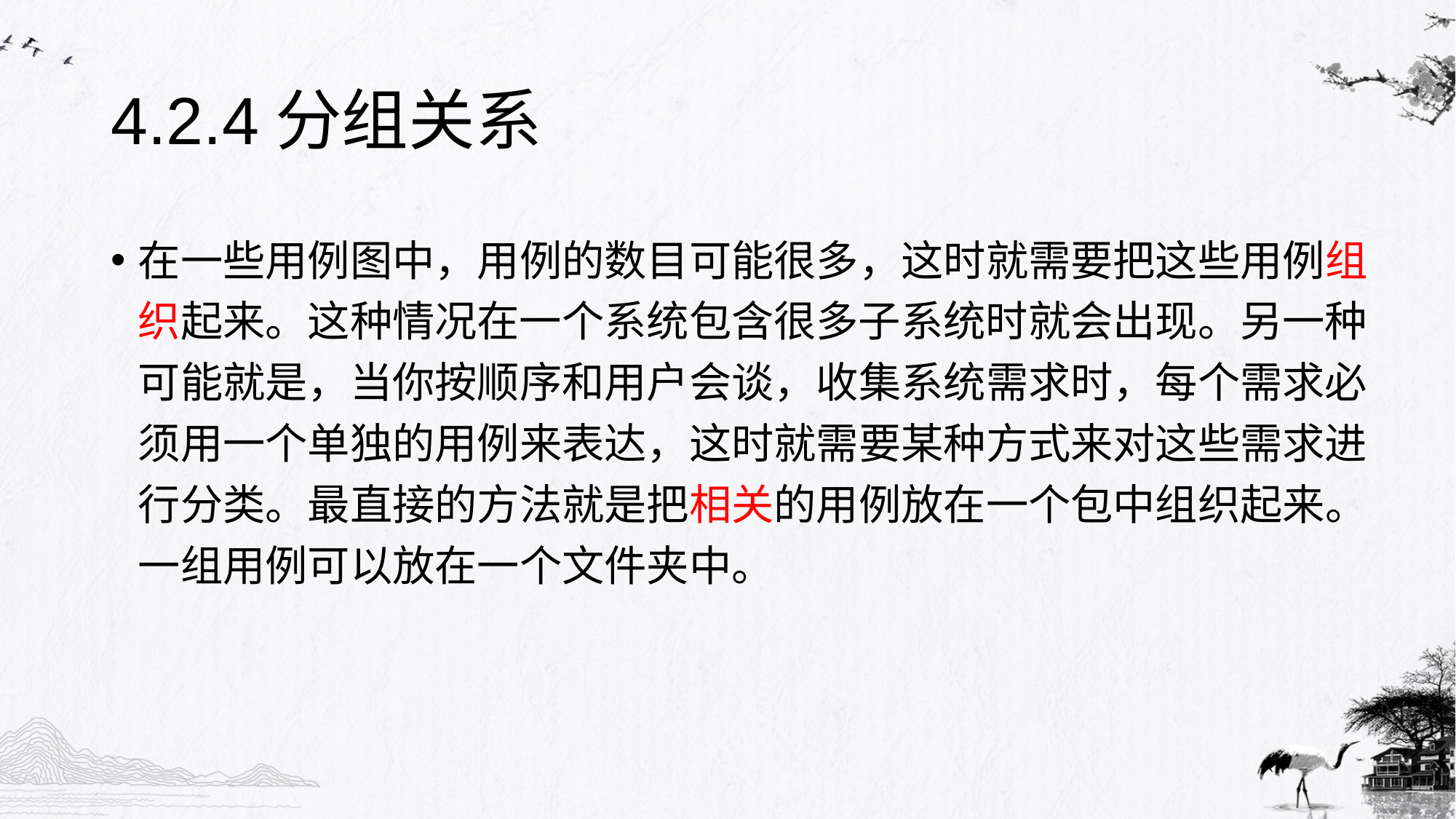

# 4.2.4分组关系
在一些用例图中，用例的数目可能很多，这时就需要把这些用例组织起来。这种情况在一个系统包含很多子系统时就会出现。另一种可能就是，当你按顺序和用户会谈，收集系统需求时，每个需求必须用一个单独的用例来表达，这时就需要某种方式来对这些需求进行分类。最直接的方法就是把相关的用例放在一个包中组织起来。一组用例可以放在一个文件夹中。